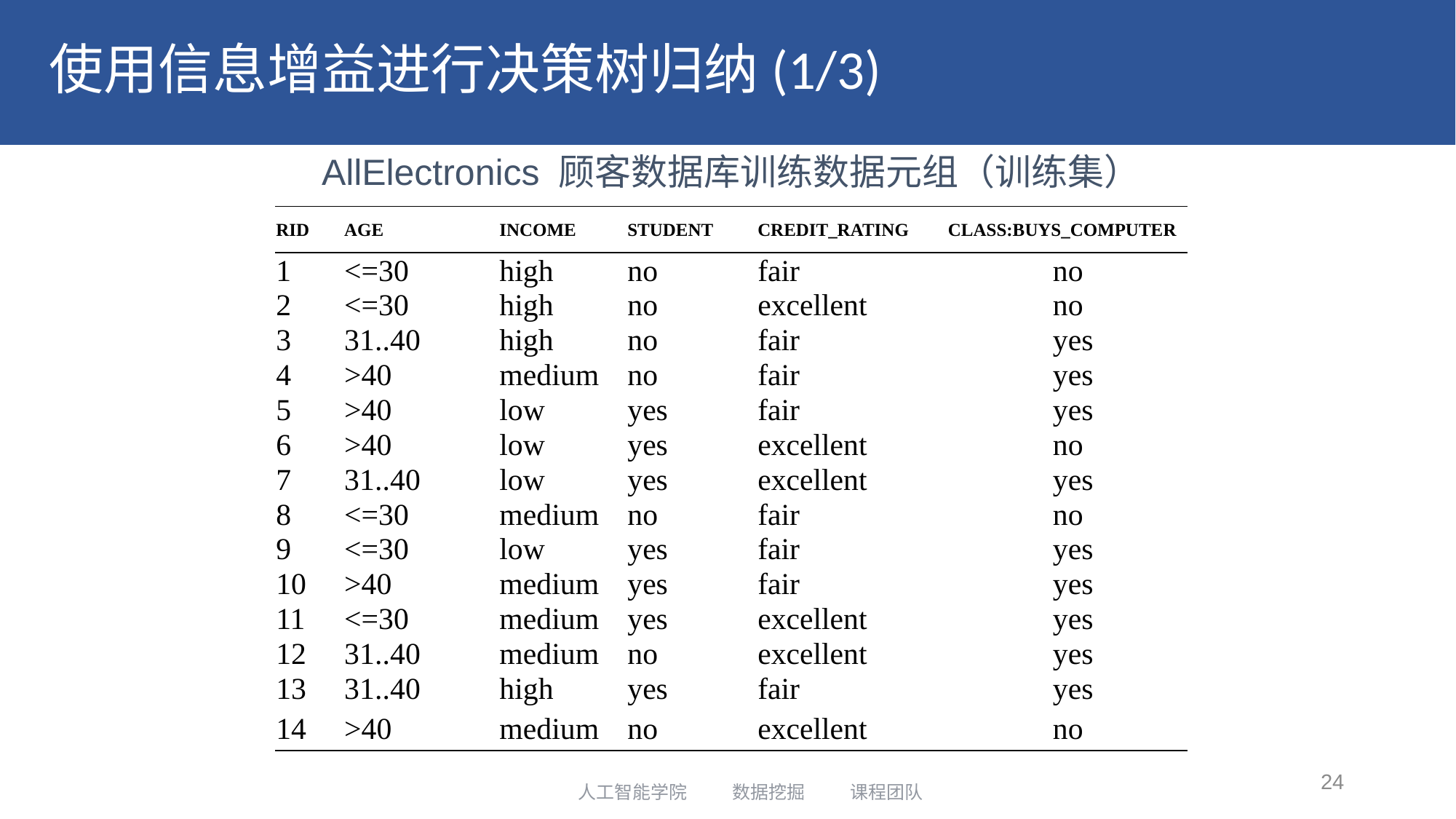

# 使用信息增益进行决策树归纳(1/3)
AllElectronics 顾客数据库训练数据元组（训练集）
| RID | AGE | INCOME | STUDENT | CREDIT\_RATING | CLASS:BUYS\_COMPUTER |  |
| --- | --- | --- | --- | --- | --- | --- |
| 1 | <=30 | high | no | fair |  | no |
| 2 | <=30 | high | no | excellent |  | no |
| 3 | 31..40 | high | no | fair |  | yes |
| 4 | >40 | medium | no | fair |  | yes |
| 5 | >40 | low | yes | fair |  | yes |
| 6 | >40 | low | yes | excellent |  | no |
| 7 | 31..40 | low | yes | excellent |  | yes |
| 8 | <=30 | medium | no | fair |  | no |
| 9 | <=30 | low | yes | fair |  | yes |
| 10 | >40 | medium | yes | fair |  | yes |
| 11 | <=30 | medium | yes | excellent |  | yes |
| 12 | 31..40 | medium | no | excellent |  | yes |
| 13 | 31..40 | high | yes | fair |  | yes |
| 14 | >40 | medium | no | excellent |  | no |
24
人工智能学院        数据挖掘        课程团队